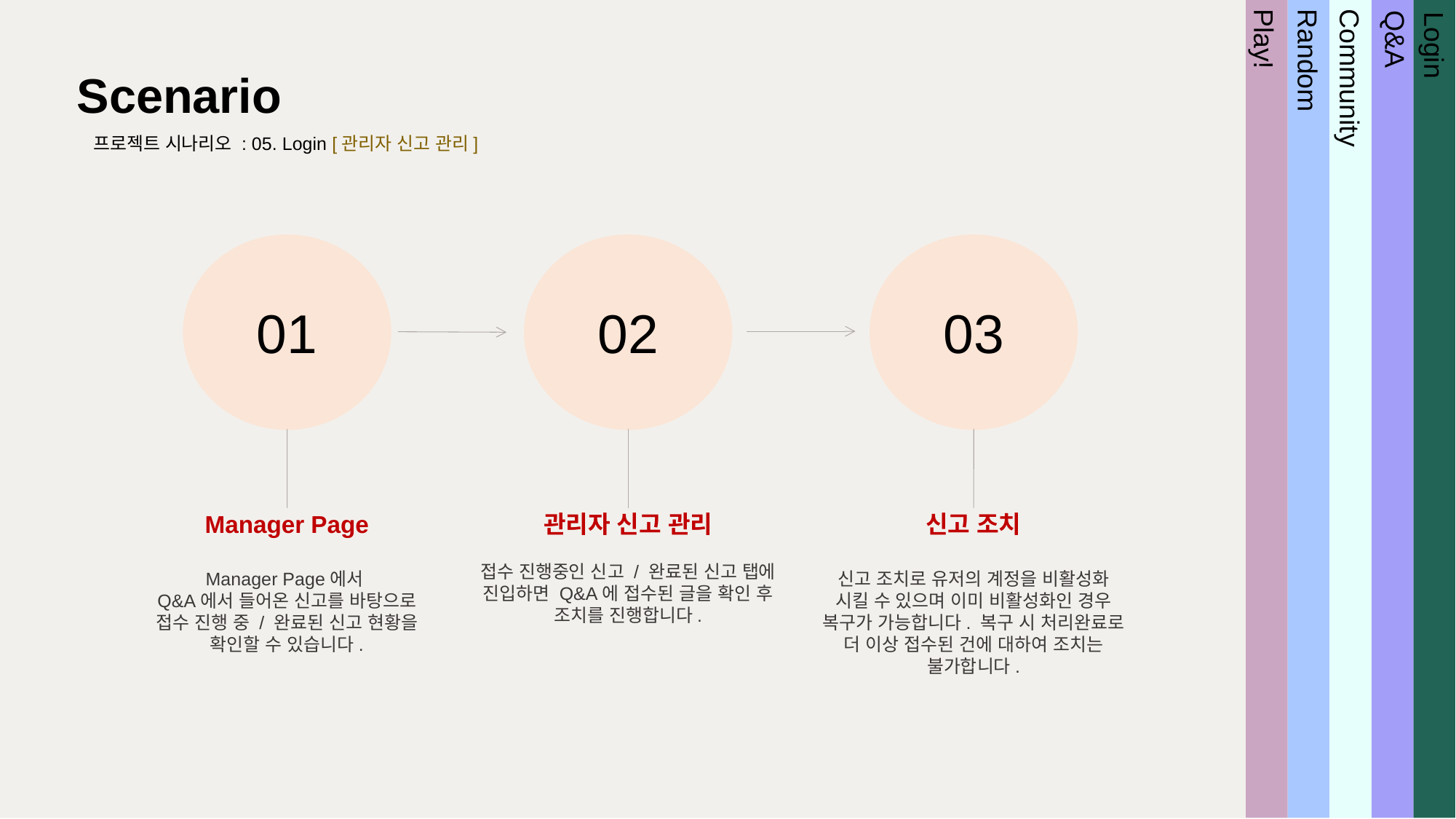

Scenario
프로젝트 시나리오 : 05. Login [관리자 신고 관리]
Community
Random
Play!
Login
Q&A

01
02
03
Manager Page

Manager Page에서
Q&A에서 들어온 신고를 바탕으로
접수 진행 중 / 완료된 신고 현황을 확인할 수 있습니다.
관리자 신고 관리

접수 진행중인 신고 / 완료된 신고 탭에 진입하면 Q&A에 접수된 글을 확인 후 조치를 진행합니다.

신고 조치

신고 조치로 유저의 계정을 비활성화 시킬 수 있으며 이미 비활성화인 경우 복구가 가능합니다. 복구 시 처리완료로 더 이상 접수된 건에 대하여 조치는 불가합니다.